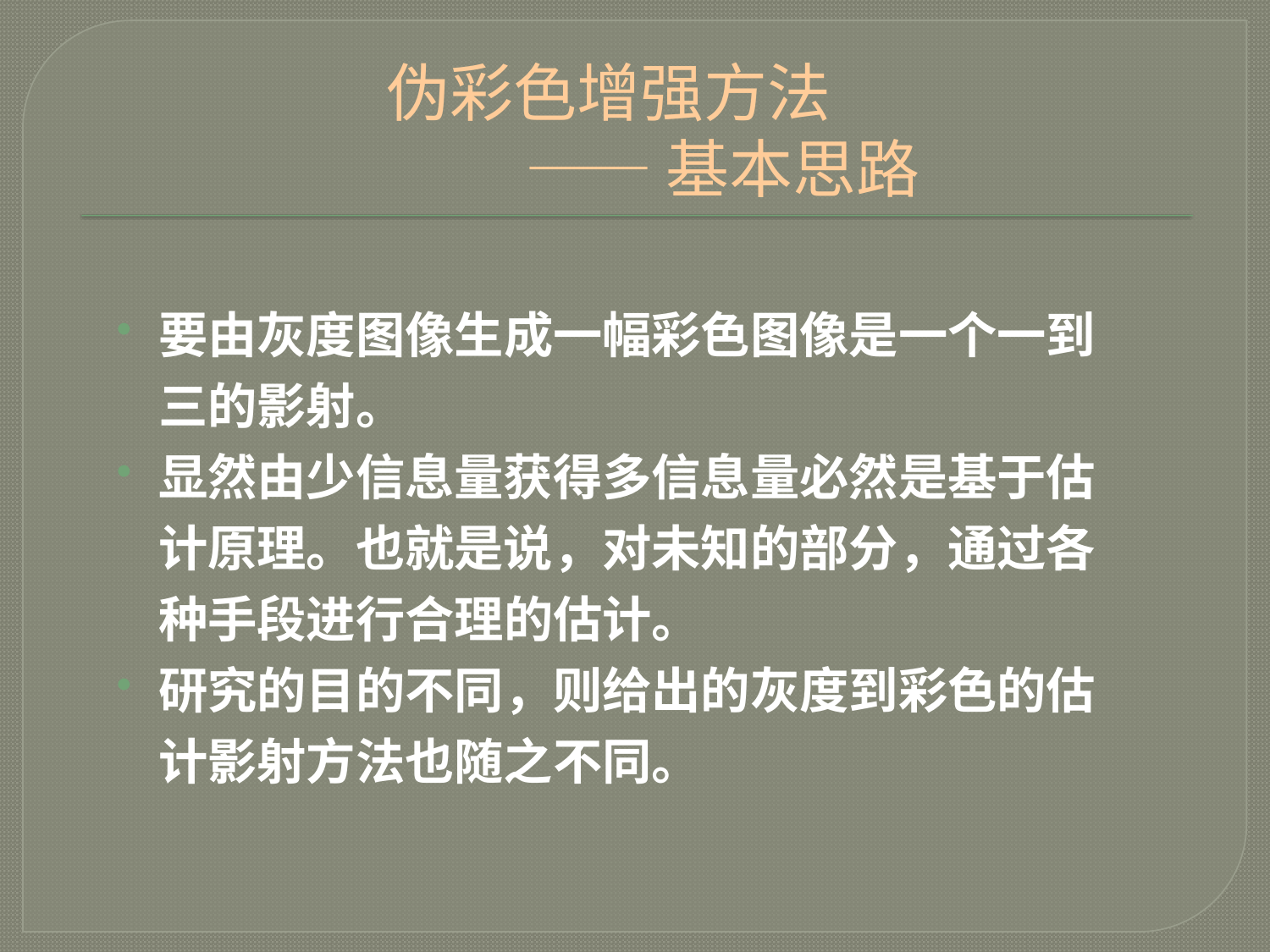

# 伪彩色增强方法 —— 基本思路
要由灰度图像生成一幅彩色图像是一个一到三的影射。
显然由少信息量获得多信息量必然是基于估计原理。也就是说，对未知的部分，通过各种手段进行合理的估计。
研究的目的不同，则给出的灰度到彩色的估计影射方法也随之不同。